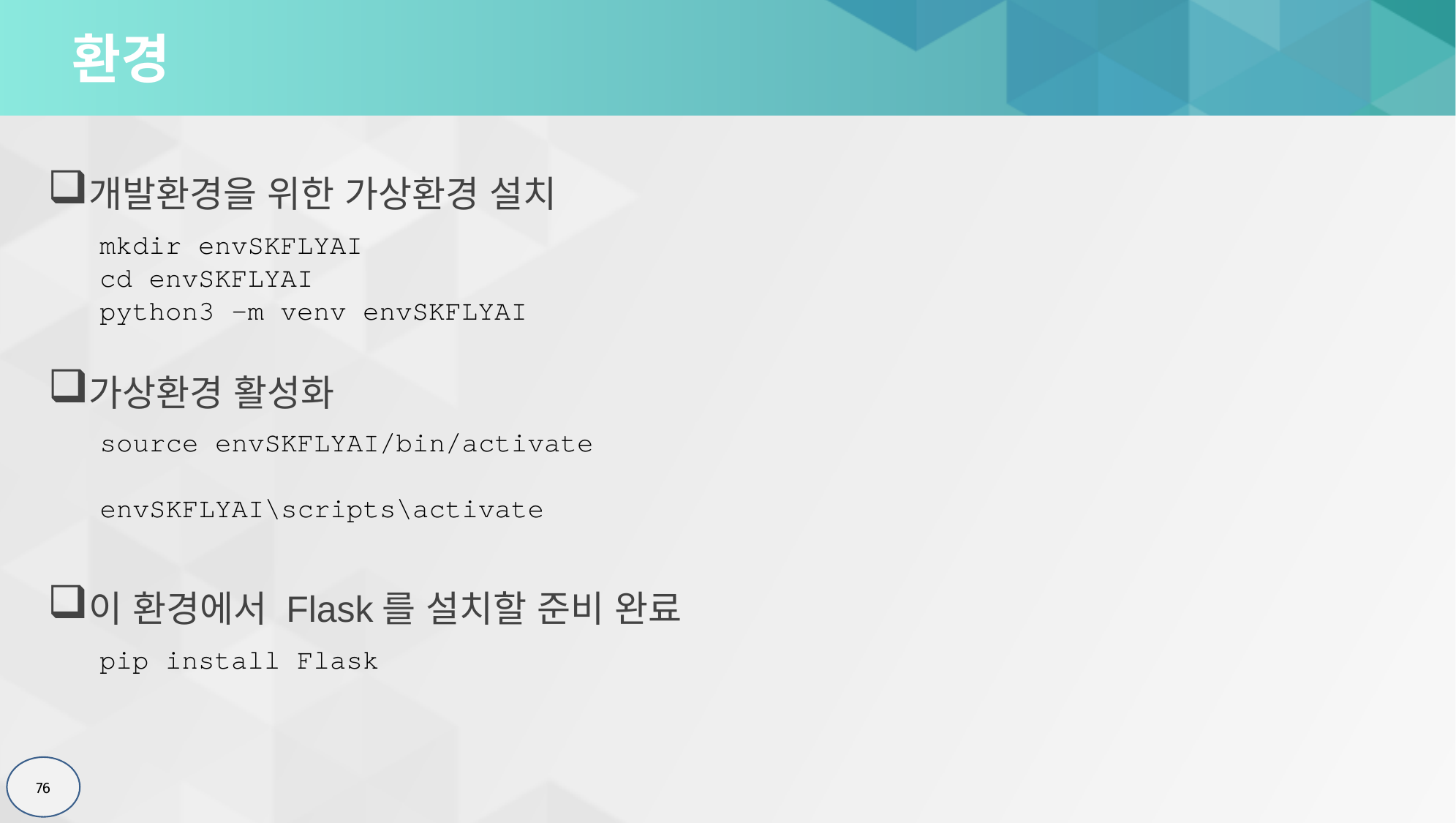

# 환경
개발환경을 위한 가상환경 설치
mkdir envSKFLYAI
cd envSKFLYAI
python3 –m venv envSKFLYAI
가상환경 활성화
source envSKFLYAI/bin/activate

envSKFLYAI\scripts\activate
이 환경에서 Flask를 설치할 준비 완료
pip install Flask